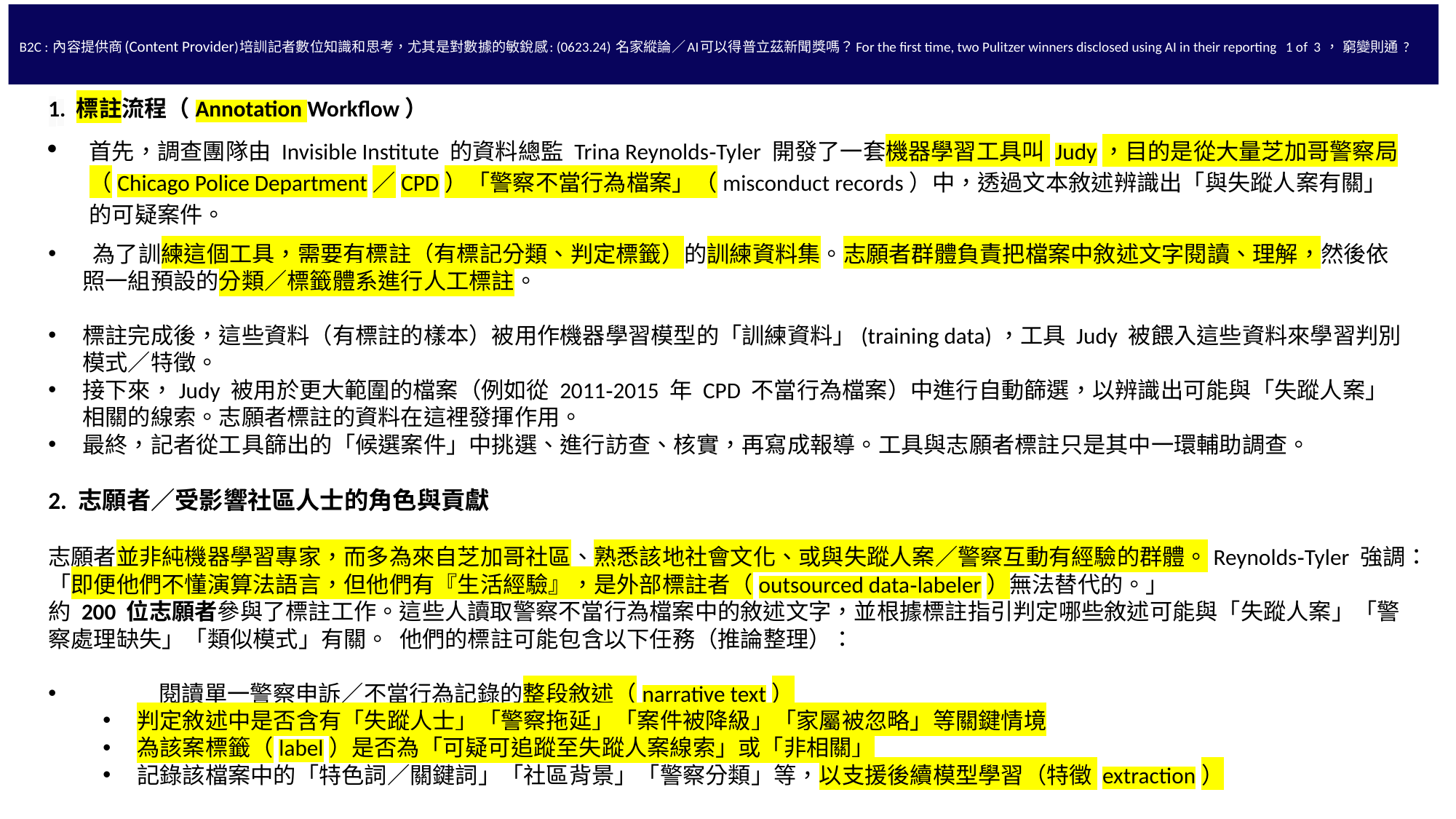

# B2C : 內容提供商(Content Provider)培訓記者數位知識和思考，尤其是對數據的敏銳感: (0623.24) 名家縱論／AI可以得普立茲新聞獎嗎？For the first time, two Pulitzer winners disclosed using AI in their reporting   1 of  3 ， 窮變則通 ?
1. 標註流程（Annotation Workflow）
首先，調查團隊由 Invisible Institute 的資料總監 Trina Reynolds‑Tyler 開發了一套機器學習工具叫 Judy，目的是從大量芝加哥警察局（Chicago Police Department／CPD）「警察不當行為檔案」（misconduct records）中，透過文本敘述辨識出「與失蹤人案有關」的可疑案件。
 為了訓練這個工具，需要有標註（有標記分類、判定標籤）的訓練資料集。志願者群體負責把檔案中敘述文字閱讀、理解，然後依照一組預設的分類／標籤體系進行人工標註。

標註完成後，這些資料（有標註的樣本）被用作機器學習模型的「訓練資料」(training data)，工具 Judy 被餵入這些資料來學習判別模式／特徵。
接下來，Judy 被用於更大範圍的檔案（例如從 2011‑2015 年 CPD 不當行為檔案）中進行自動篩選，以辨識出可能與「失蹤人案」相關的線索。志願者標註的資料在這裡發揮作用。
最終，記者從工具篩出的「候選案件」中挑選、進行訪查、核實，再寫成報導。工具與志願者標註只是其中一環輔助調查。

2. 志願者／受影響社區人士的角色與貢獻

志願者並非純機器學習專家，而多為來自芝加哥社區、熟悉該地社會文化、或與失蹤人案／警察互動有經驗的群體。Reynolds‑Tyler 強調：「即便他們不懂演算法語言，但他們有『生活經驗』，是外部標註者（outsourced data‑labeler）無法替代的。」
約 200 位志願者參與了標註工作。這些人讀取警察不當行為檔案中的敘述文字，並根據標註指引判定哪些敘述可能與「失蹤人案」「警察處理缺失」「類似模式」有關。  他們的標註可能包含以下任務（推論整理）：

              閱讀單一警察申訴／不當行為記錄的整段敘述（narrative text）
判定敘述中是否含有「失蹤人士」「警察拖延」「案件被降級」「家屬被忽略」等關鍵情境
為該案標籤（label）是否為「可疑可追蹤至失蹤人案線索」或「非相關」
記錄該檔案中的「特色詞／關鍵詞」「社區背景」「警察分類」等，以支援後續模型學習（特徵 extraction）